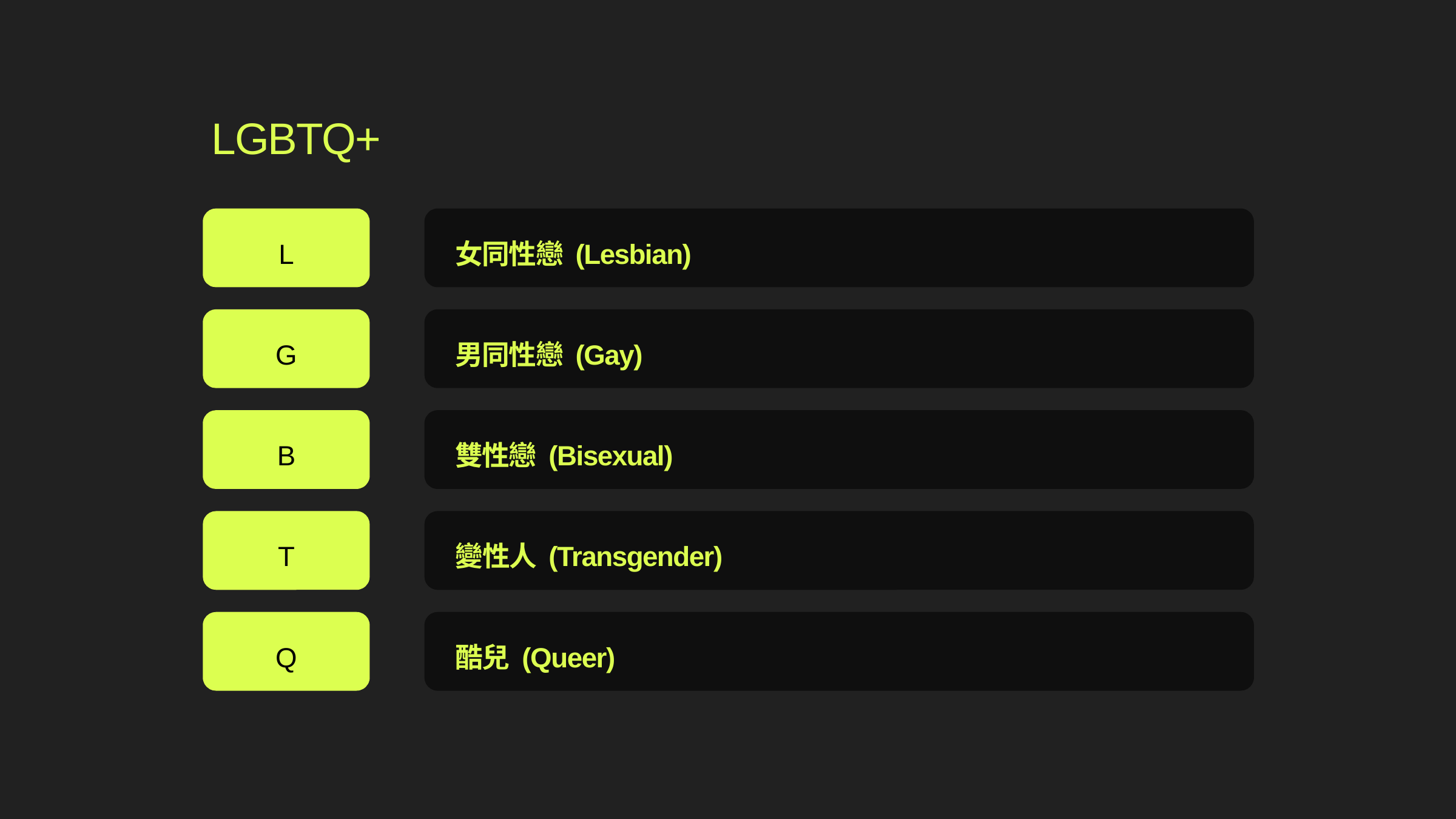

LGBTQ+

L
女同性戀 (Lesbian)

G
男同性戀 (Gay)

B
雙性戀 (Bisexual)

T
變性人 (Transgender)

Q
酷兒 (Queer)